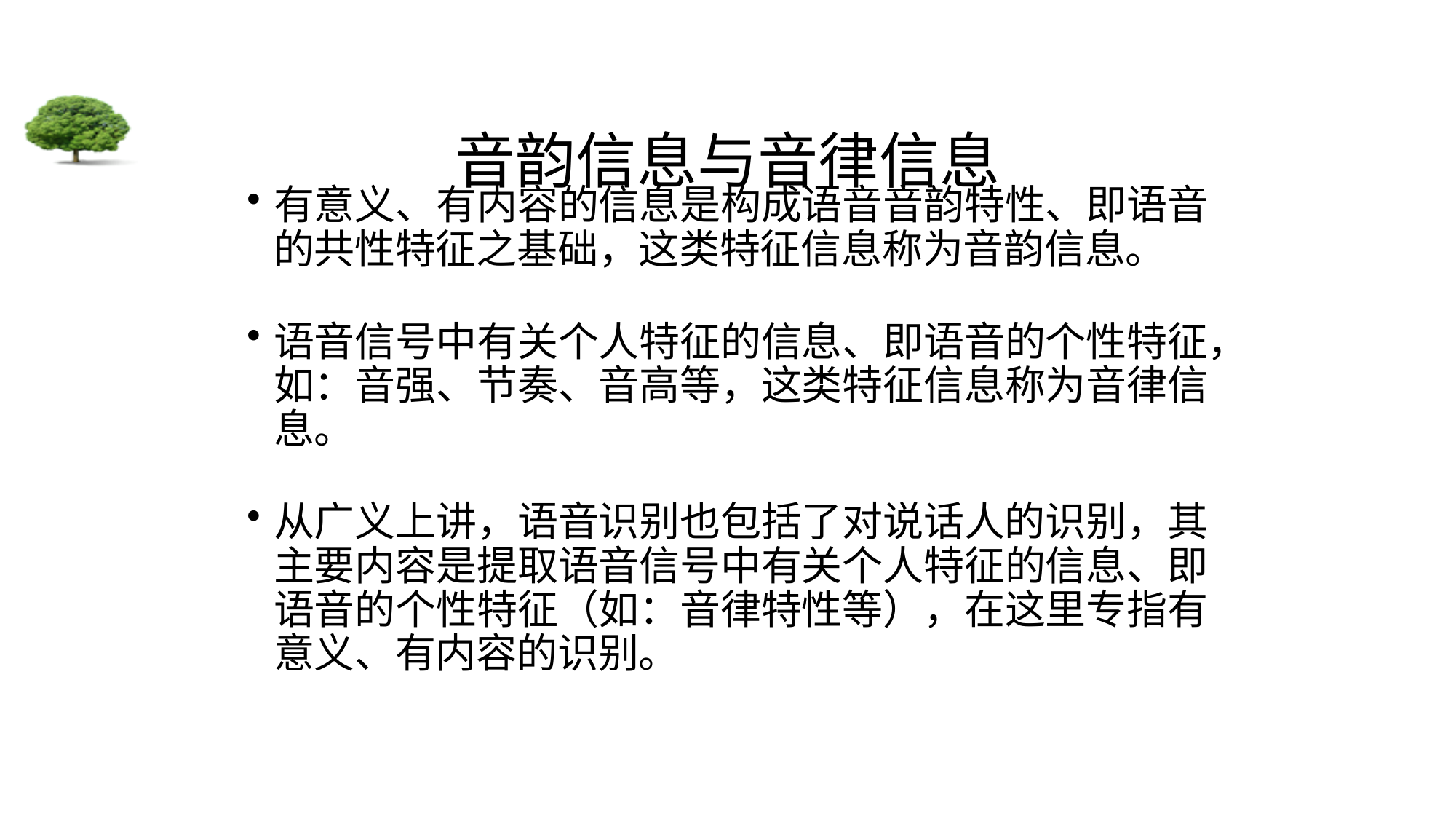

# 音韵信息与音律信息
有意义、有内容的信息是构成语音音韵特性、即语音的共性特征之基础，这类特征信息称为音韵信息。

语音信号中有关个人特征的信息、即语音的个性特征，如：音强、节奏、音高等，这类特征信息称为音律信息。

从广义上讲，语音识别也包括了对说话人的识别，其主要内容是提取语音信号中有关个人特征的信息、即语音的个性特征（如：音律特性等），在这里专指有意义、有内容的识别。